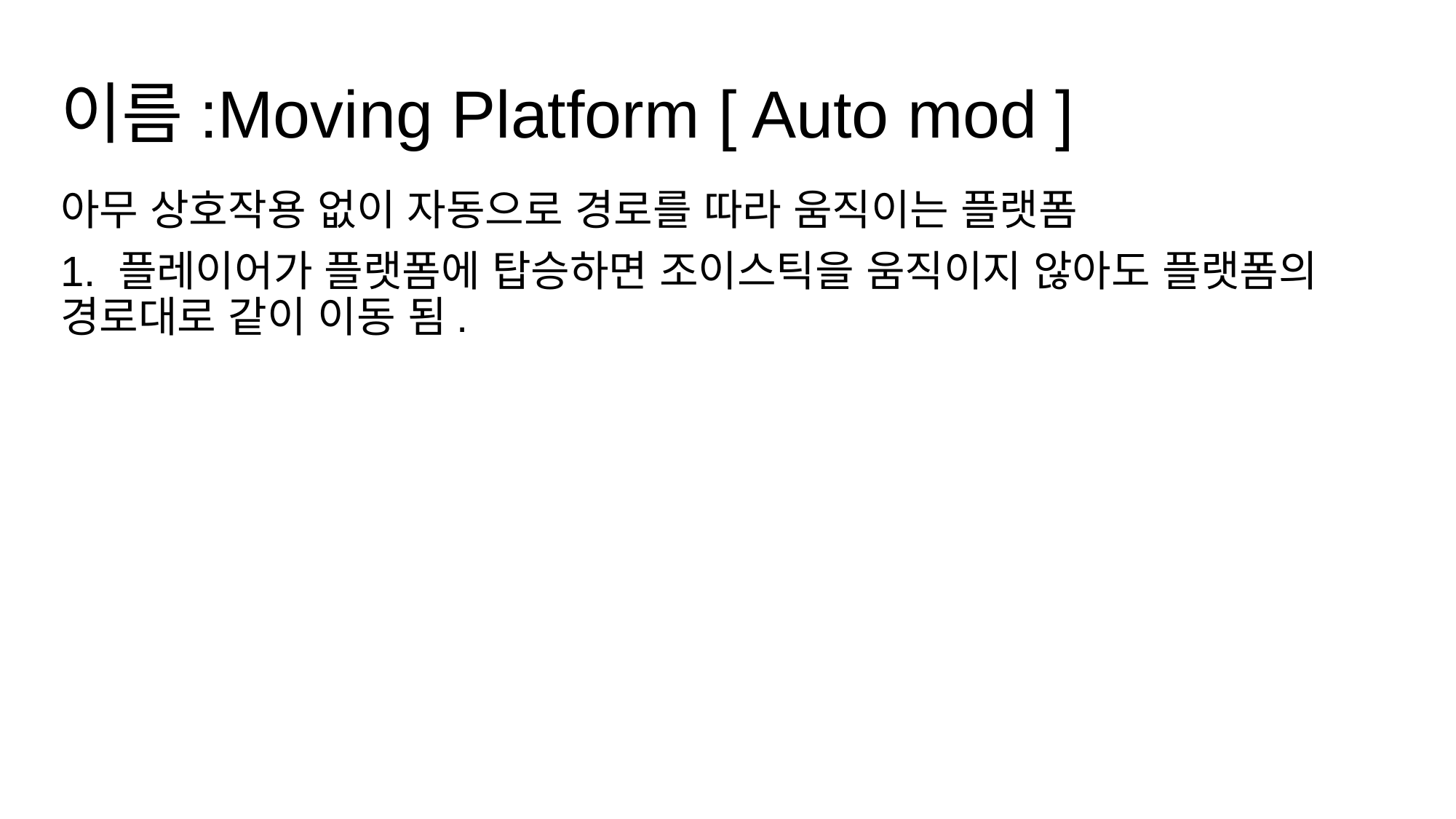

# 이름:Moving Platform [ Auto mod ]
아무 상호작용 없이 자동으로 경로를 따라 움직이는 플랫폼
1. 플레이어가 플랫폼에 탑승하면 조이스틱을 움직이지 않아도 플랫폼의 경로대로 같이 이동 됨.